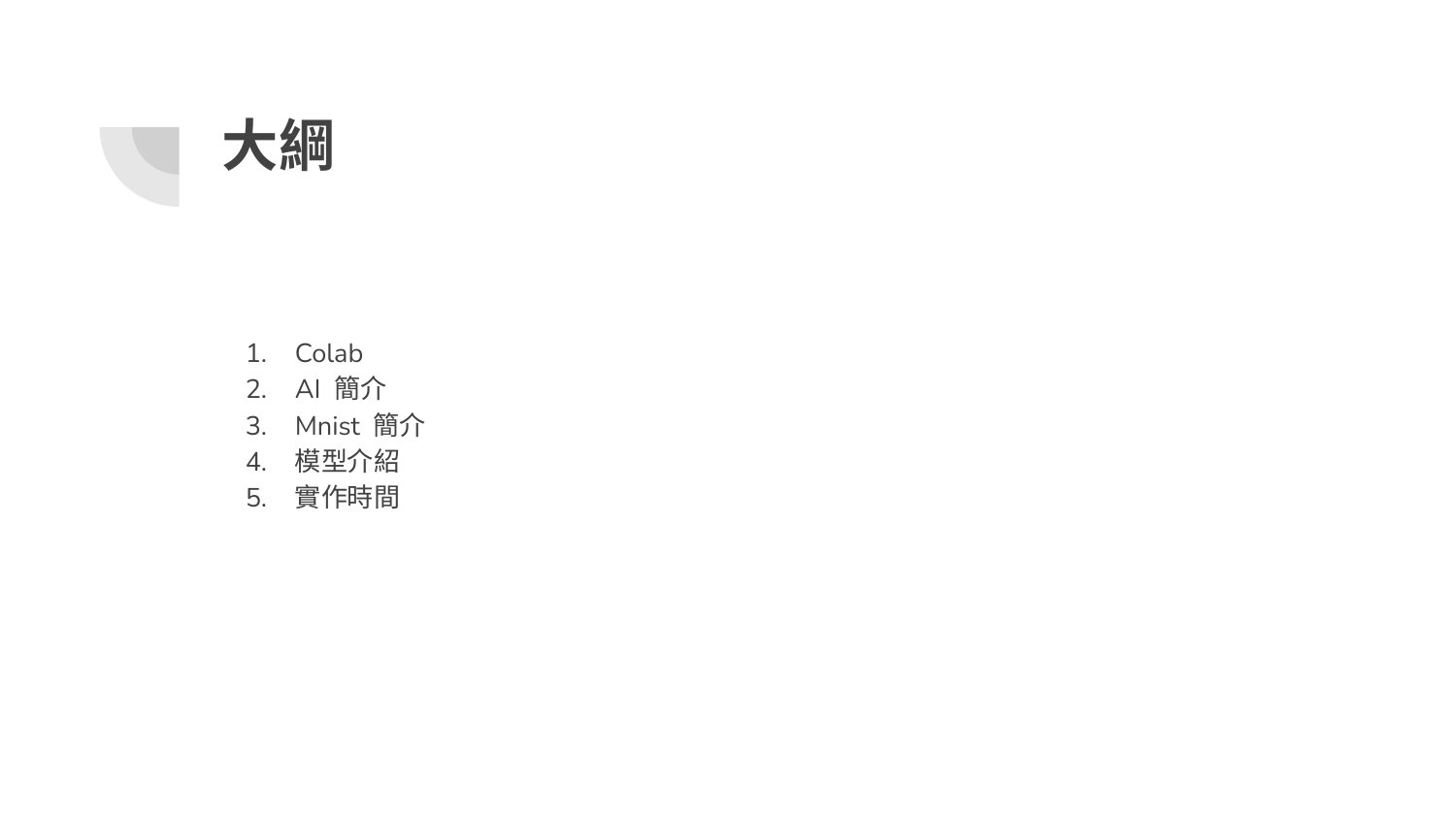

# 大綱
Colab
AI 簡介
Mnist 簡介
模型介紹
實作時間